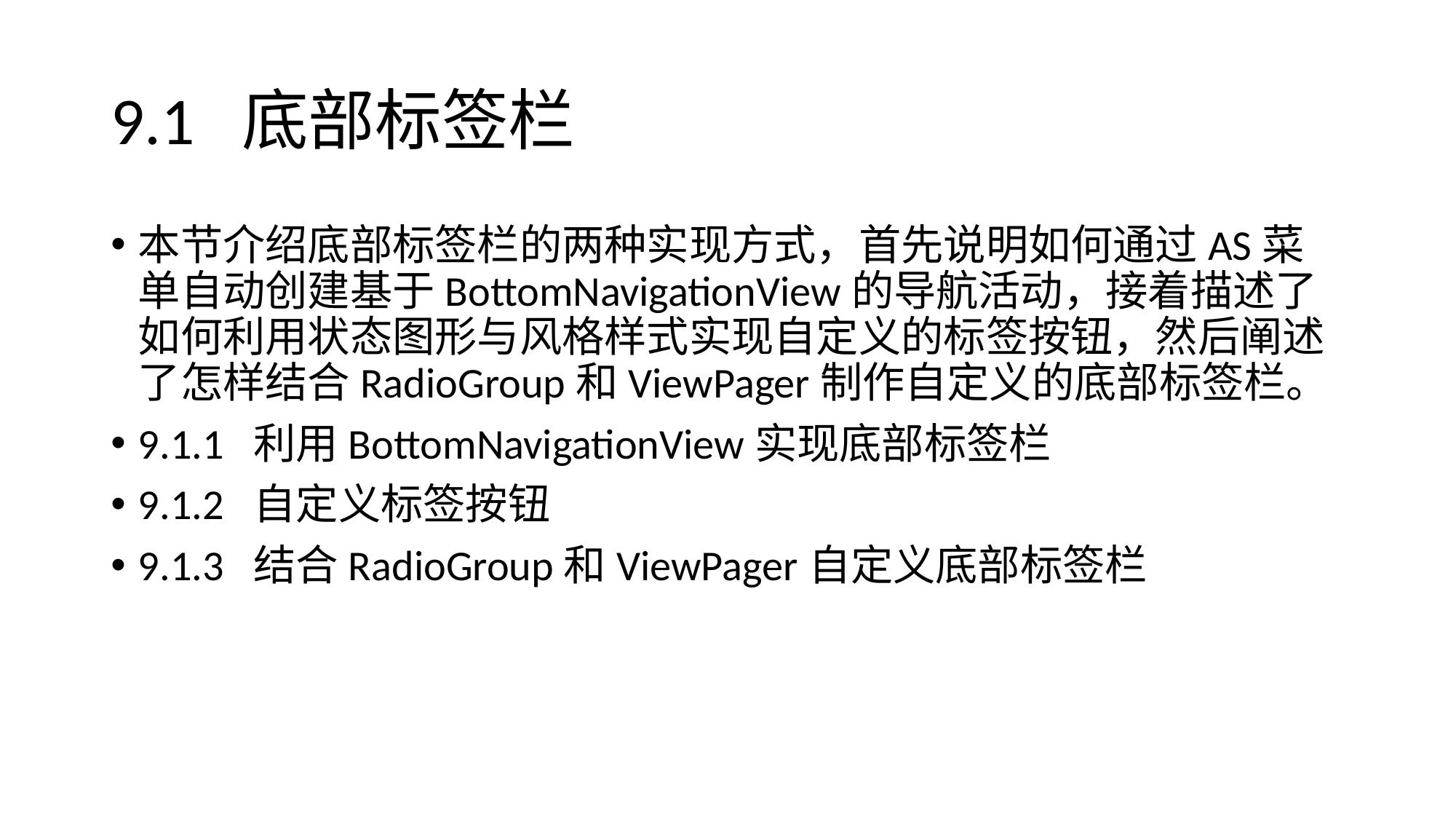

# 9.1  底部标签栏
本节介绍底部标签栏的两种实现方式，首先说明如何通过AS菜单自动创建基于BottomNavigationView的导航活动，接着描述了如何利用状态图形与风格样式实现自定义的标签按钮，然后阐述了怎样结合RadioGroup和ViewPager制作自定义的底部标签栏。
9.1.1  利用BottomNavigationView实现底部标签栏
9.1.2  自定义标签按钮
9.1.3  结合RadioGroup和ViewPager自定义底部标签栏